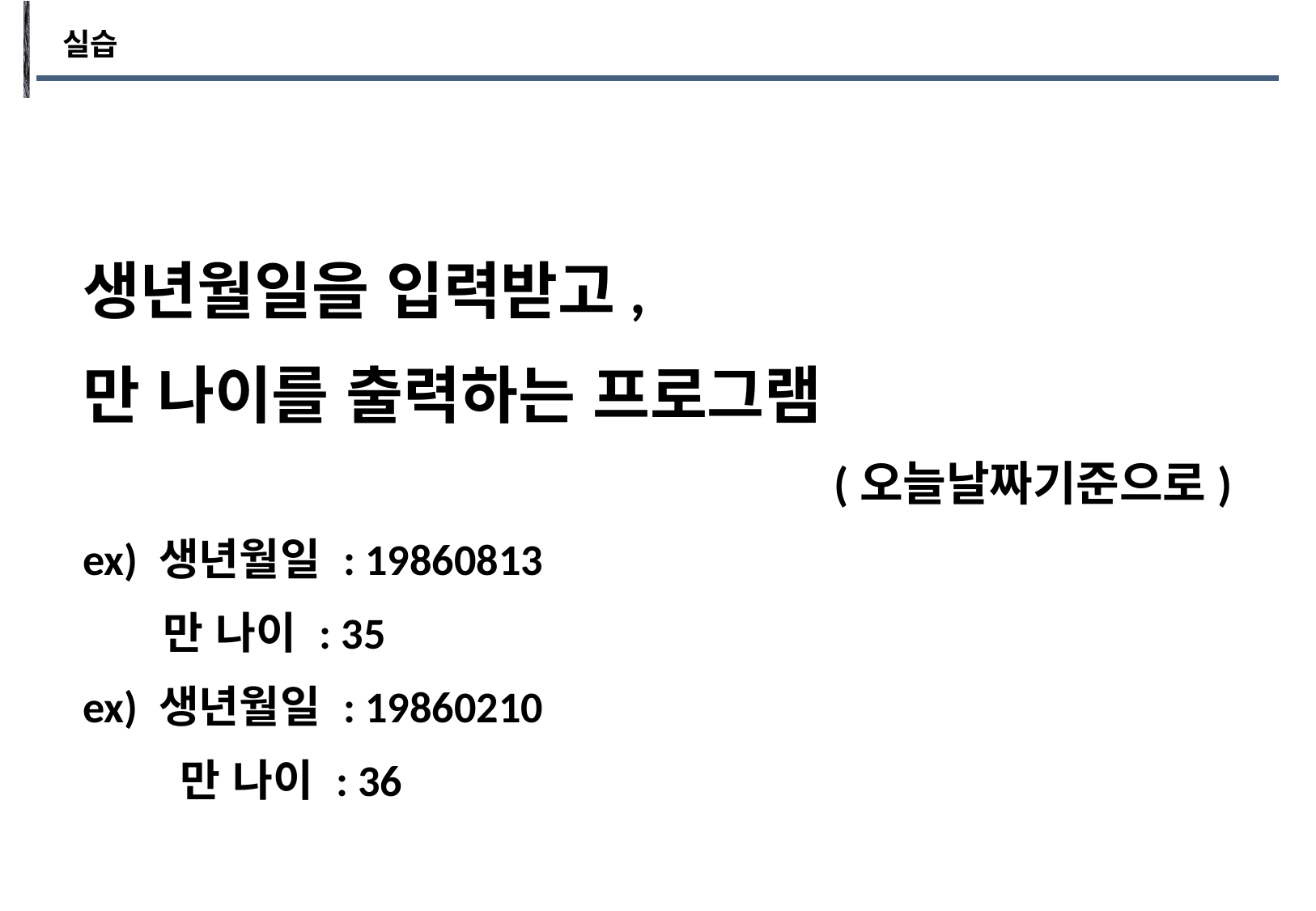

실습

생년월일을 입력받고,
만 나이를 출력하는 프로그램
(오늘날짜기준으로)
ex) 생년월일 : 19860813
       만 나이 : 35
ex) 생년월일 : 19860210
       만 나이 : 36